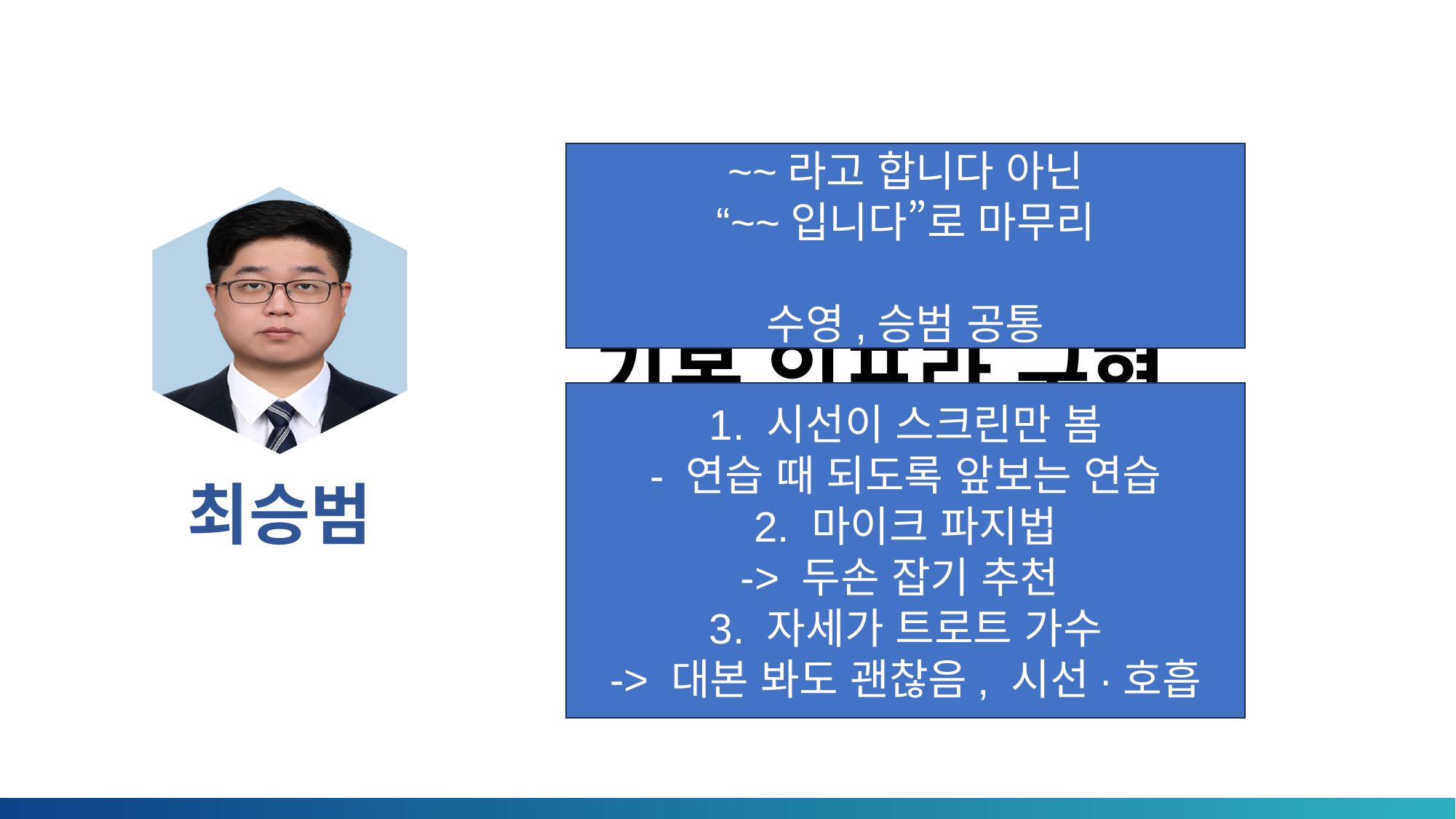

~~라고 합니다 아닌
“~~입니다”로 마무리

수영,승범 공통

# 기본 인프라 구현
1. 시선이 스크린만 봄
- 연습 때 되도록 앞보는 연습
2. 마이크 파지법
-> 두손 잡기 추천
3. 자세가 트로트 가수
-> 대본 봐도 괜찮음, 시선·호흡
최승범